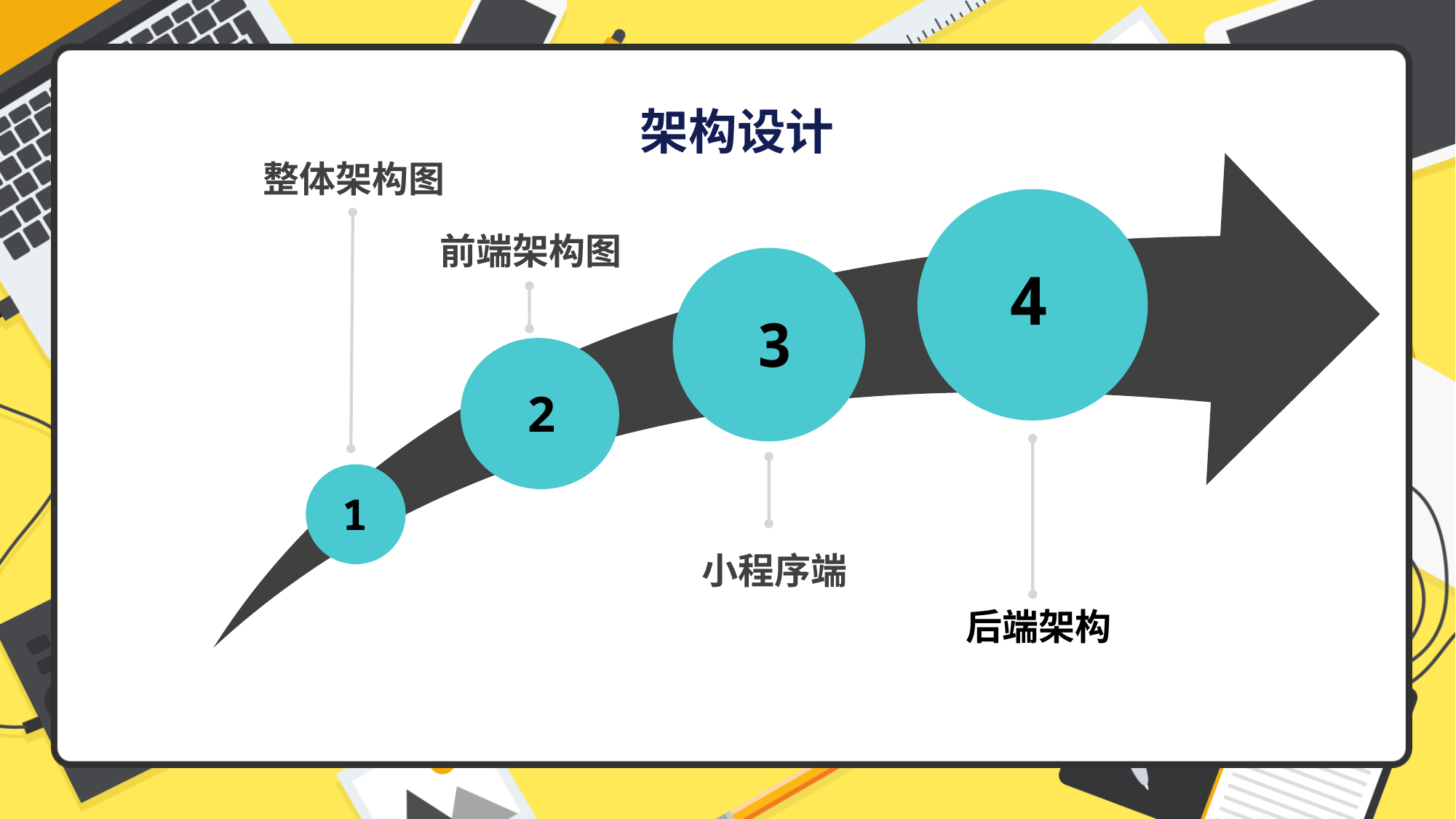

整体架构图

前端架构图

4

3

2

1
小程序端
后端架构
架构设计